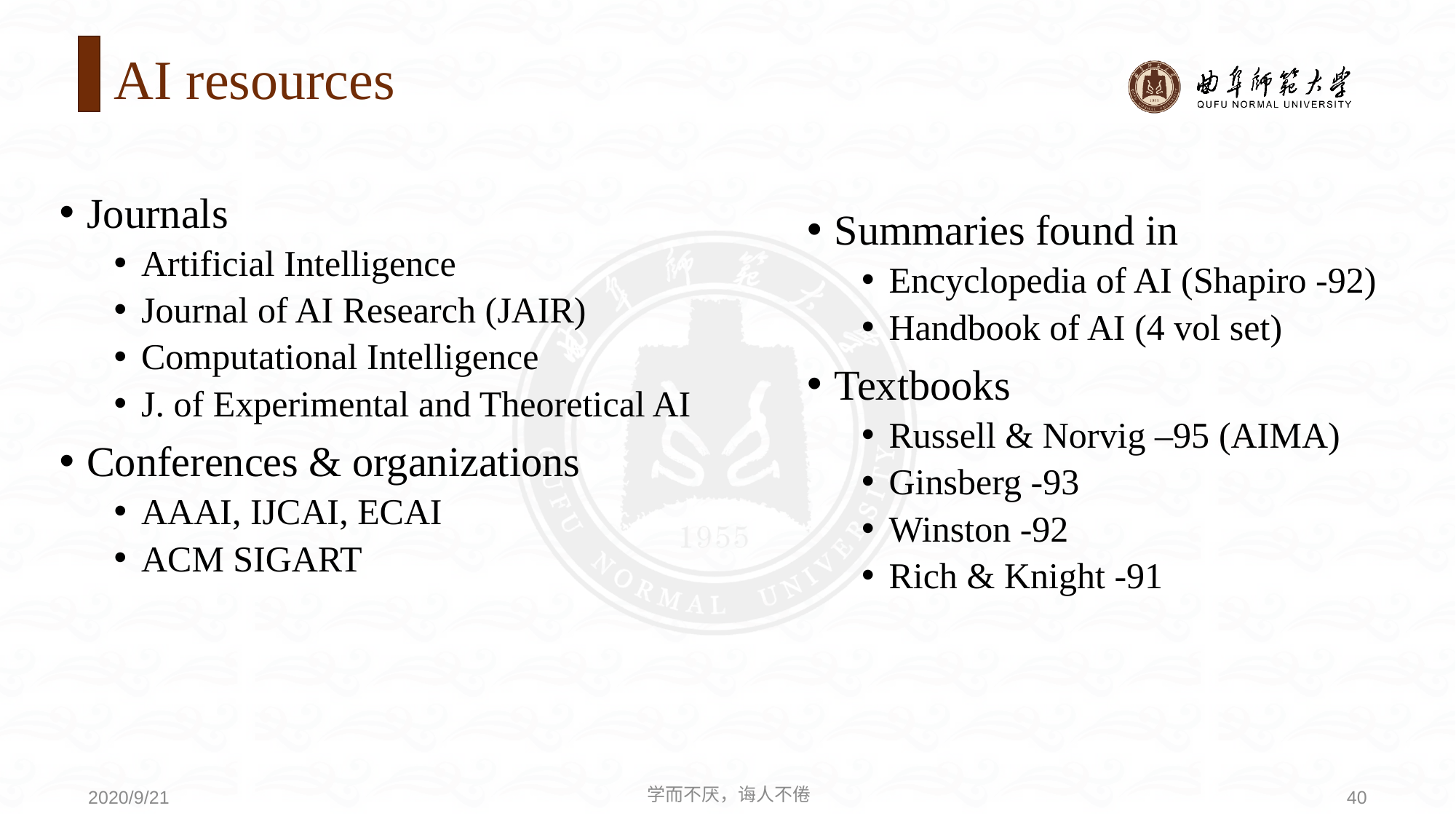

# AI resources
Journals
Artificial Intelligence
Journal of AI Research (JAIR)
Computational Intelligence
J. of Experimental and Theoretical AI
Conferences & organizations
AAAI, IJCAI, ECAI
ACM SIGART
Summaries found in
Encyclopedia of AI (Shapiro -92)
Handbook of AI (4 vol set)
Textbooks
Russell & Norvig –95 (AIMA)
Ginsberg -93
Winston -92
Rich & Knight -91
学而不厌，诲人不倦
40
2020/9/21